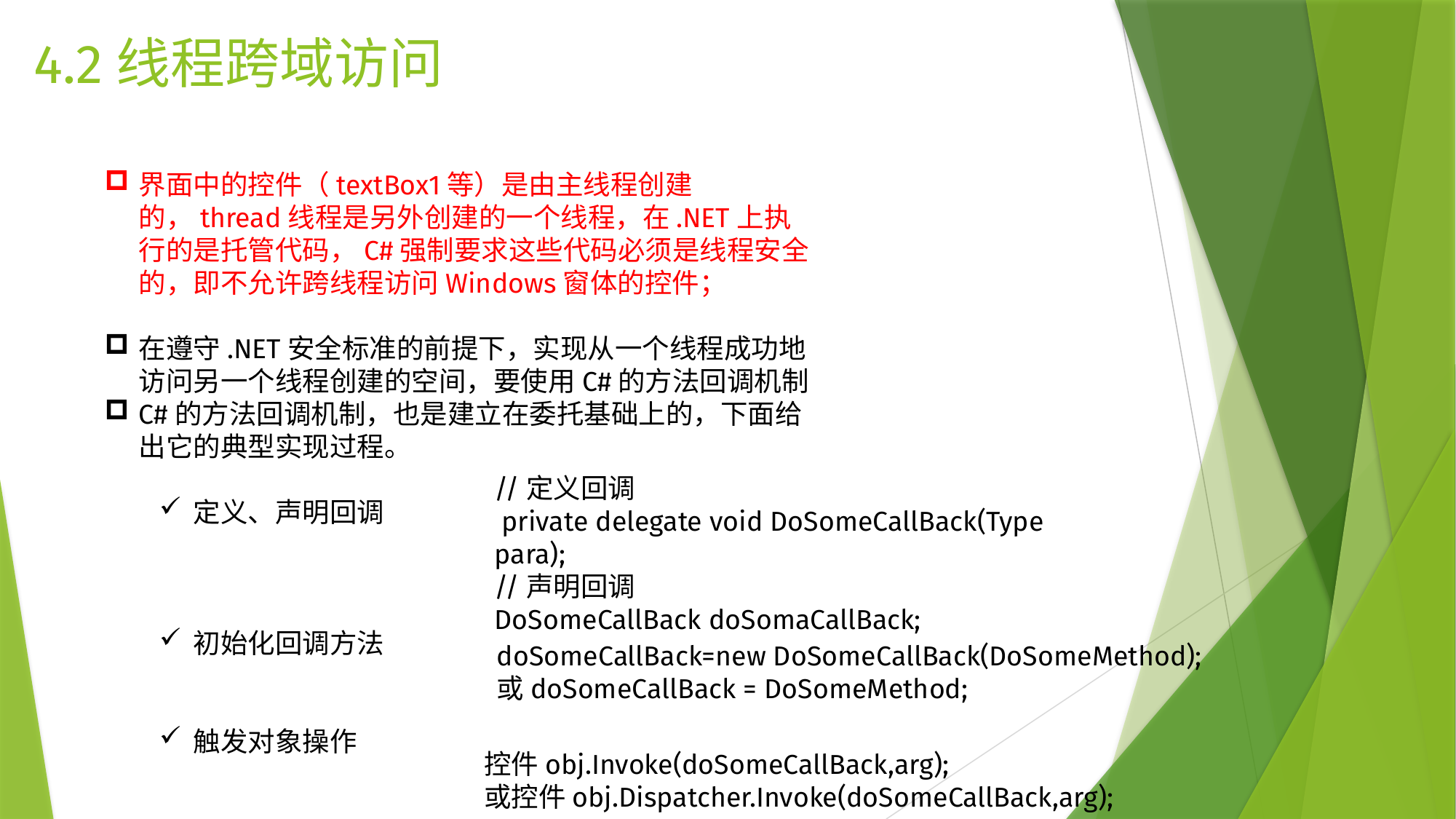

# 4.2线程跨域访问
界面中的控件（textBox1等）是由主线程创建的，thread线程是另外创建的一个线程，在.NET上执行的是托管代码，C#强制要求这些代码必须是线程安全的，即不允许跨线程访问Windows窗体的控件；

在遵守.NET安全标准的前提下，实现从一个线程成功地访问另一个线程创建的空间，要使用C#的方法回调机制
C#的方法回调机制，也是建立在委托基础上的，下面给出它的典型实现过程。

定义、声明回调

初始化回调方法

触发对象操作

//定义回调
 private delegate void DoSomeCallBack(Type para);
//声明回调
DoSomeCallBack doSomaCallBack;

doSomeCallBack=new DoSomeCallBack(DoSomeMethod);
或doSomeCallBack = DoSomeMethod;
控件obj.Invoke(doSomeCallBack,arg);
或控件obj.Dispatcher.Invoke(doSomeCallBack,arg);